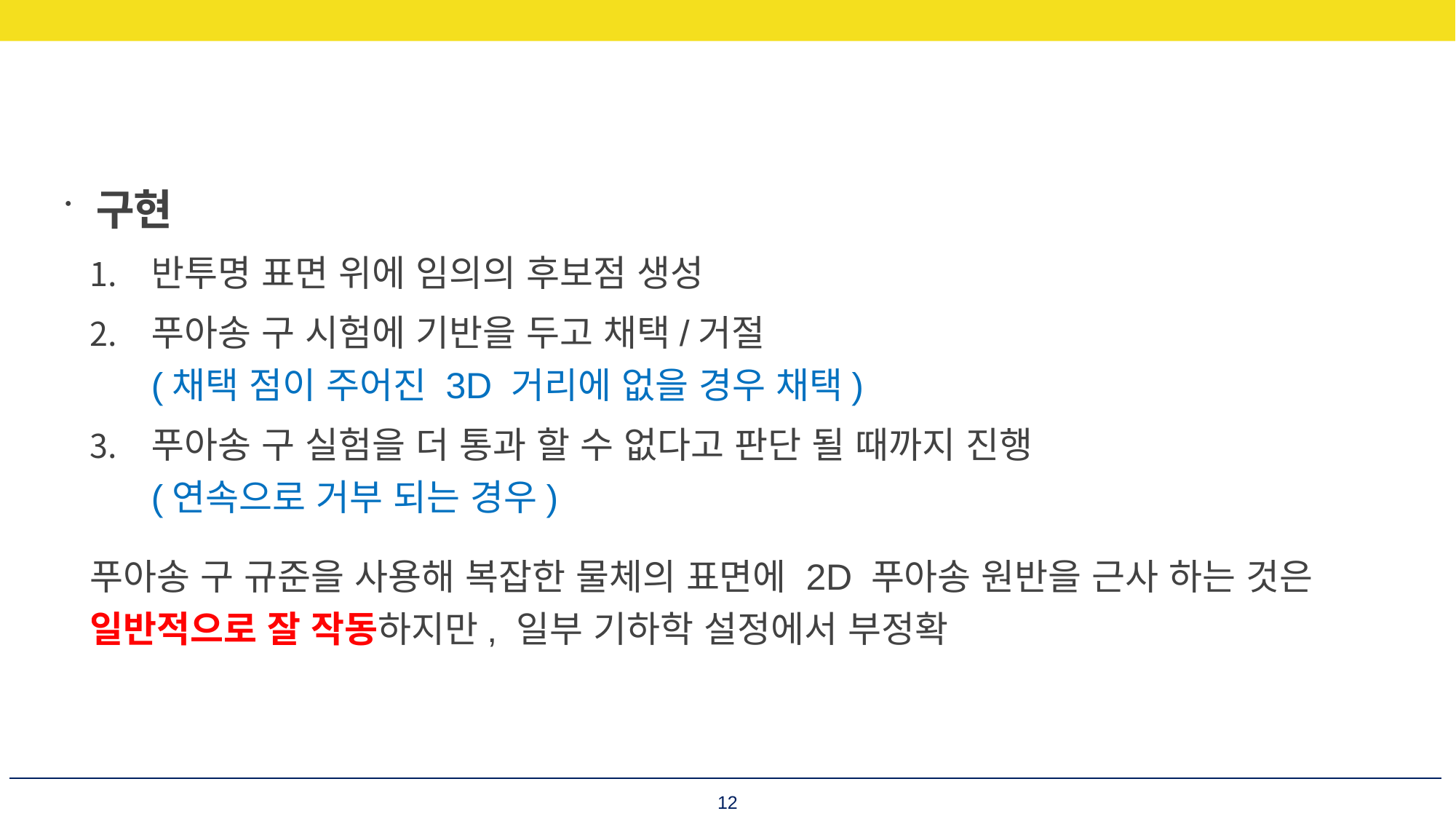

구현
반투명 표면 위에 임의의 후보점 생성
푸아송 구 시험에 기반을 두고 채택/거절
(채택 점이 주어진 3D 거리에 없을 경우 채택)
푸아송 구 실험을 더 통과 할 수 없다고 판단 될 때까지 진행
(연속으로 거부 되는 경우)

푸아송 구 규준을 사용해 복잡한 물체의 표면에 2D 푸아송 원반을 근사 하는 것은 일반적으로 잘 작동하지만, 일부 기하학 설정에서 부정확
12